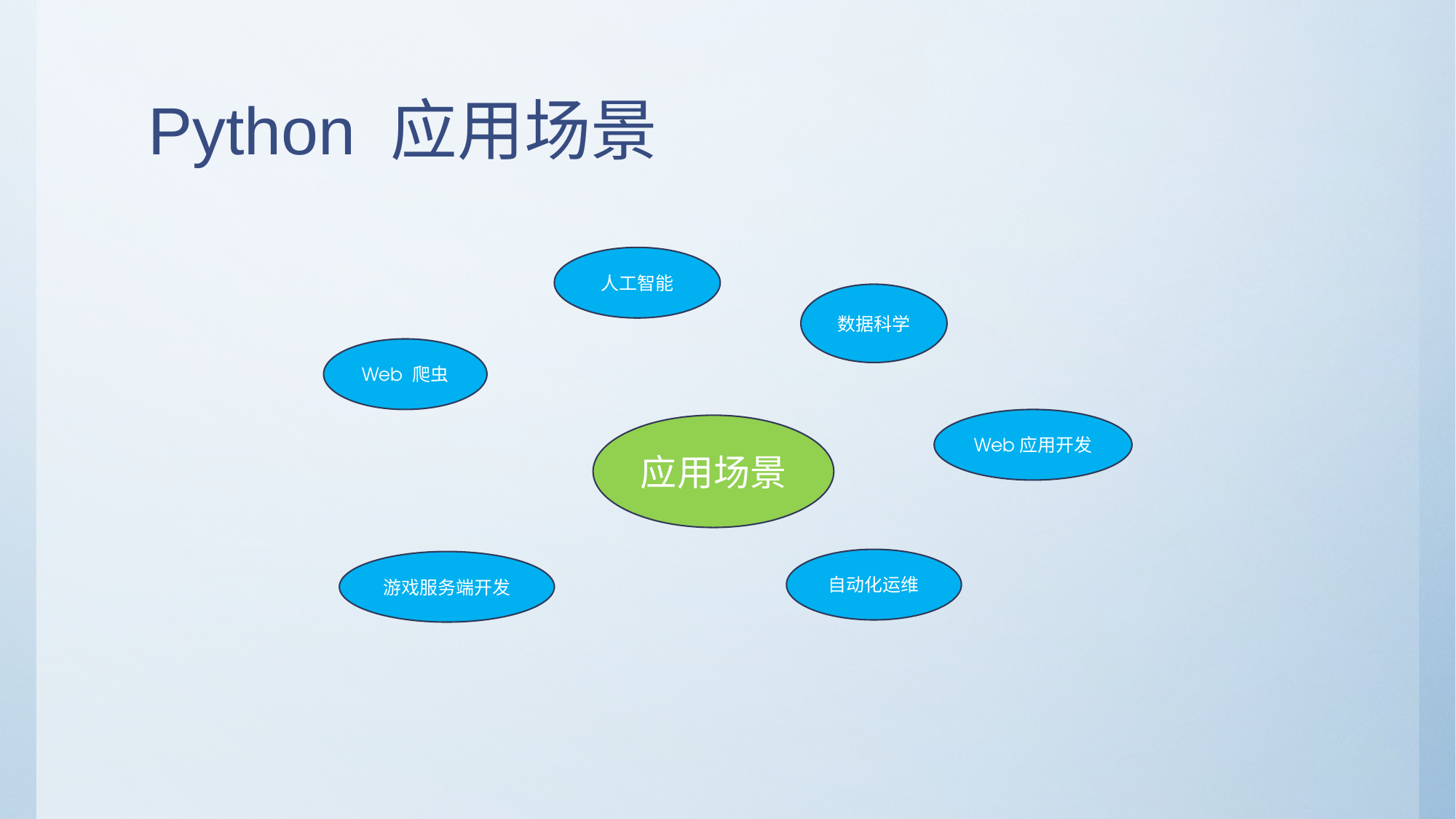

# Python 应用场景

人工智能
数据科学
Web 爬虫
Web应用开发
应用场景
自动化运维
游戏服务端开发